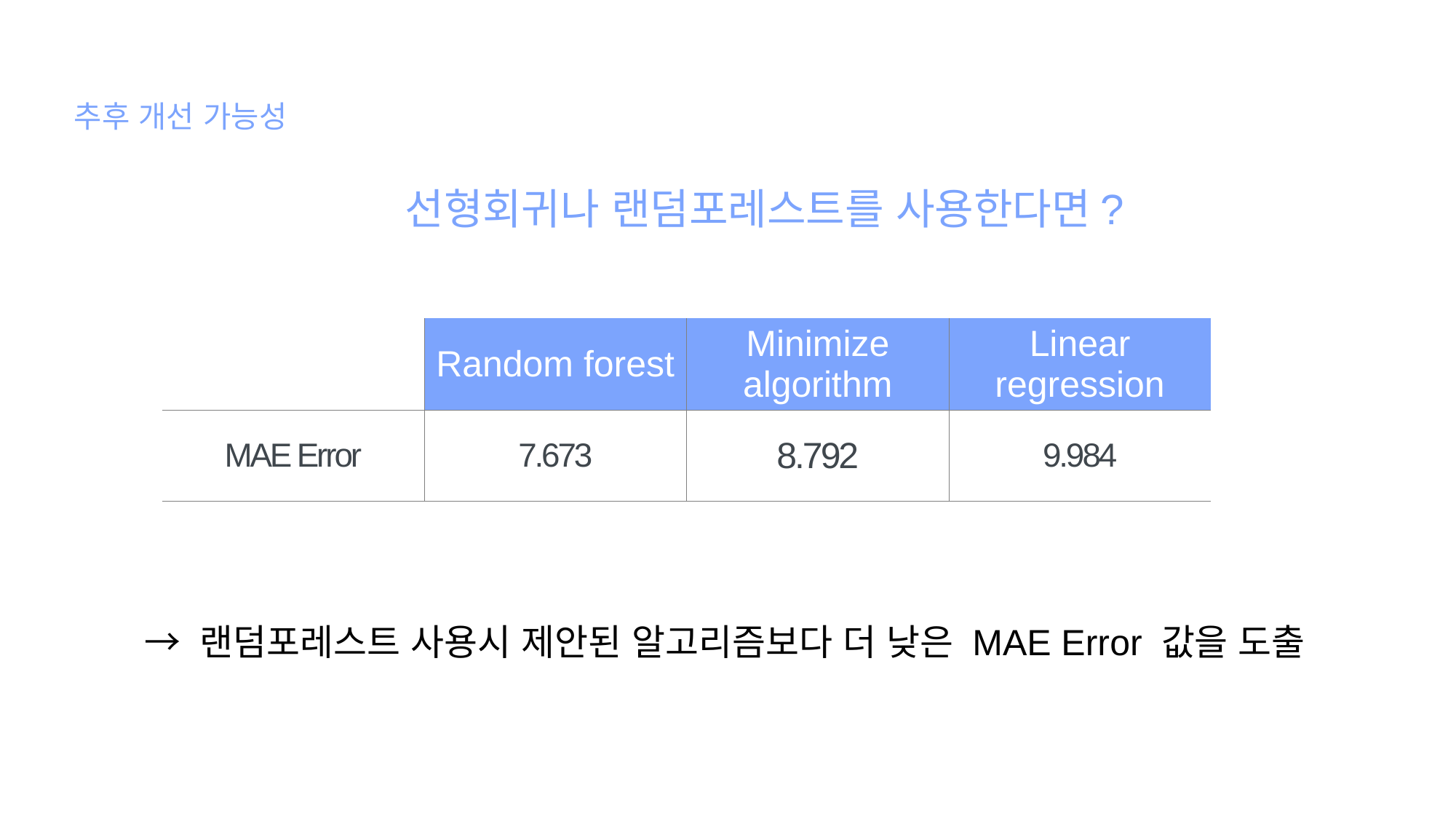

추후 개선 가능성
선형회귀나 랜덤포레스트를 사용한다면?
|  | Random forest | Minimize algorithm | Linear regression |
| --- | --- | --- | --- |
| MAE Error | 7.673 | 8.792 | 9.984 |
→ 랜덤포레스트 사용시 제안된 알고리즘보다 더 낮은 MAE Error 값을 도출